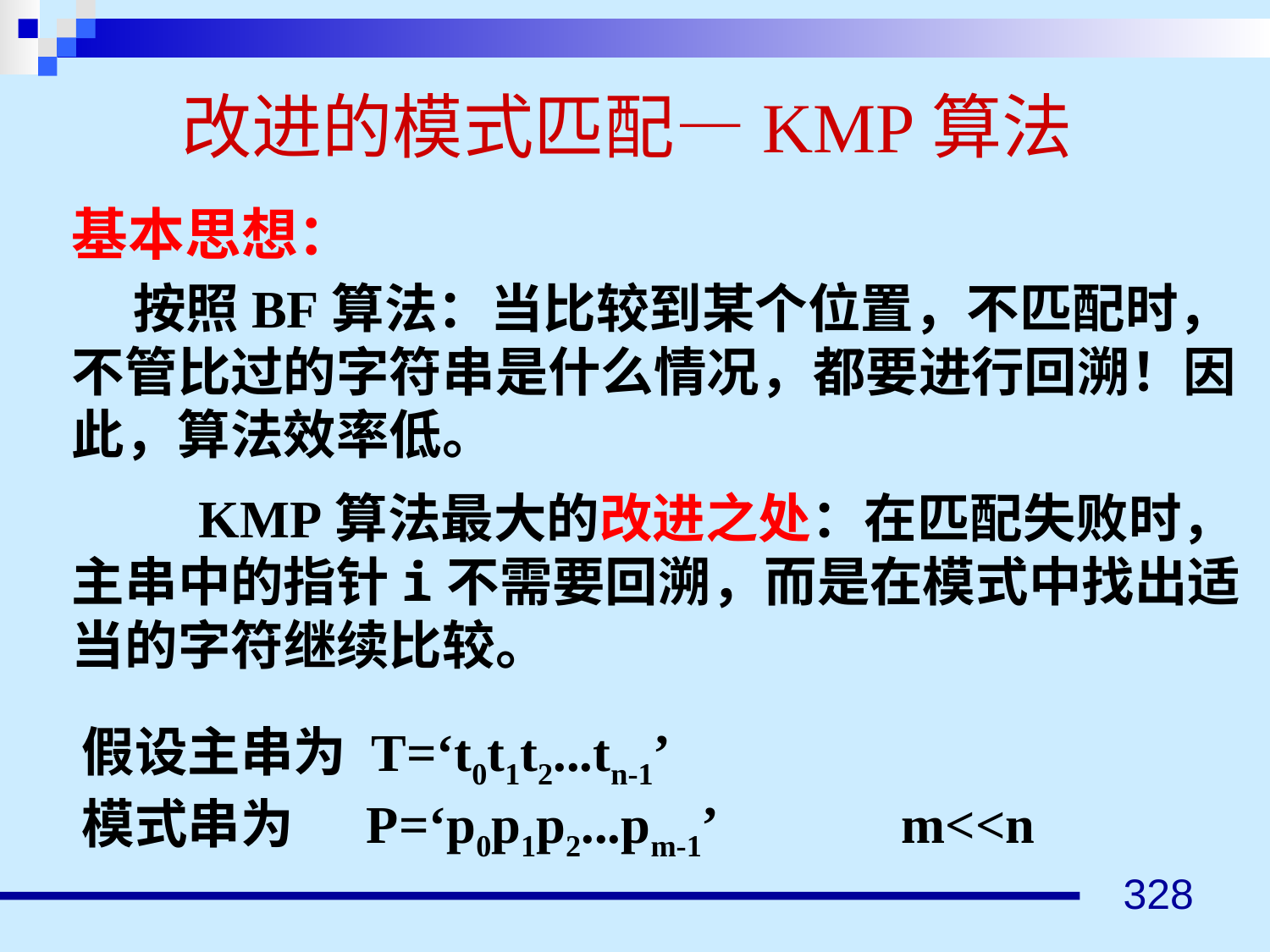

改进的模式匹配—KMP算法
基本思想：
    按照BF算法：当比较到某个位置，不匹配时，不管比过的字符串是什么情况，都要进行回溯！因此，算法效率低。
    KMP算法最大的改进之处：在匹配失败时，主串中的指针i不需要回溯，而是在模式中找出适当的字符继续比较。
假设主串为 T=‘t0t1t2...tn-1’
模式串为     P=‘p0p1p2...pm-1’              m<<n
328